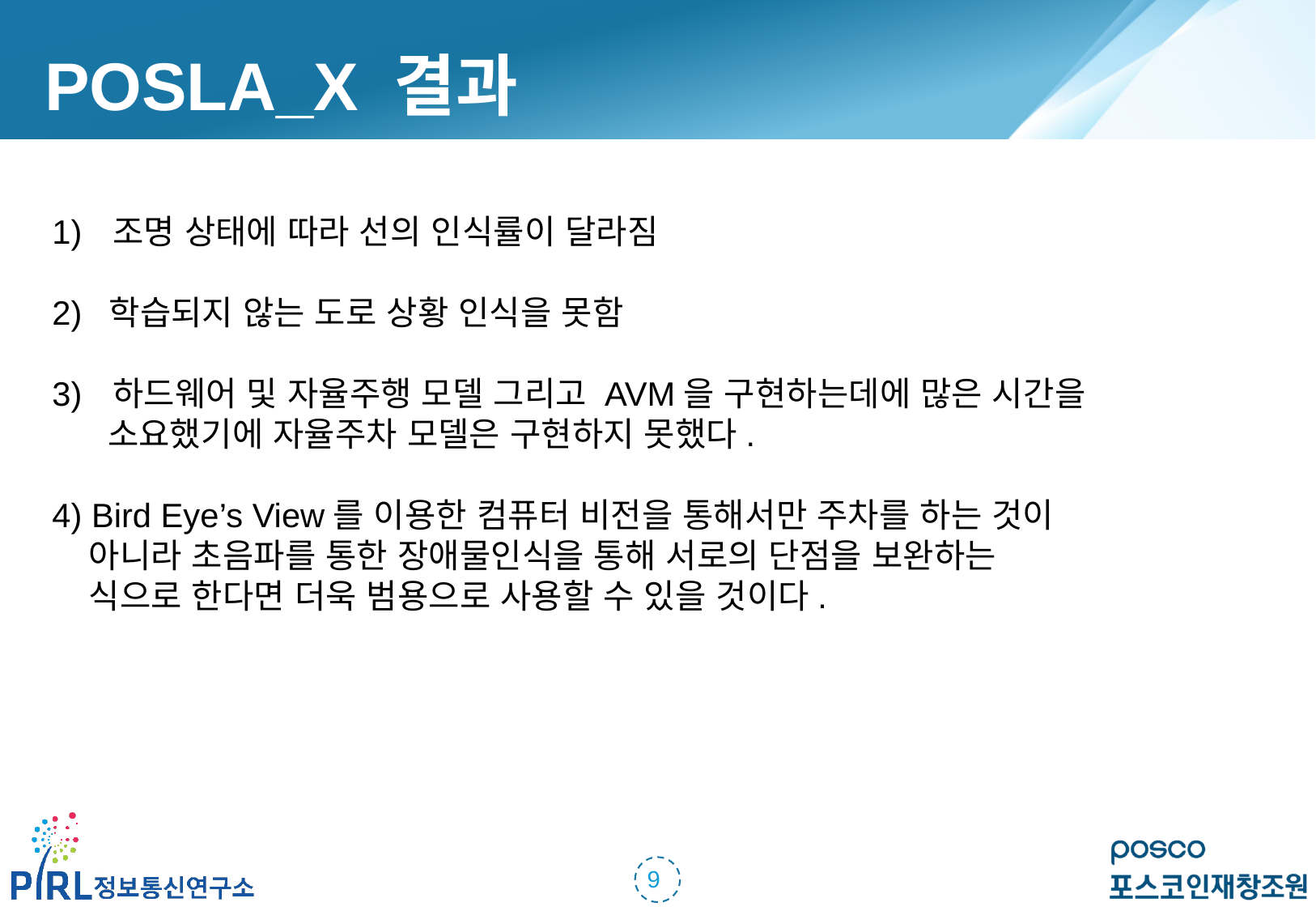

POSLA_X 결과

조명 상태에 따라 선의 인식률이 달라짐

2)  학습되지 않는 도로 상황 인식을 못함

하드웨어 및 자율주행 모델 그리고 AVM을 구현하는데에 많은 시간을
     소요했기에 자율주차 모델은 구현하지 못했다.

4) Bird Eye’s View를 이용한 컴퓨터 비전을 통해서만 주차를 하는 것이
   아니라 초음파를 통한 장애물인식을 통해 서로의 단점을 보완하는
   식으로 한다면 더욱 범용으로 사용할 수 있을 것이다.